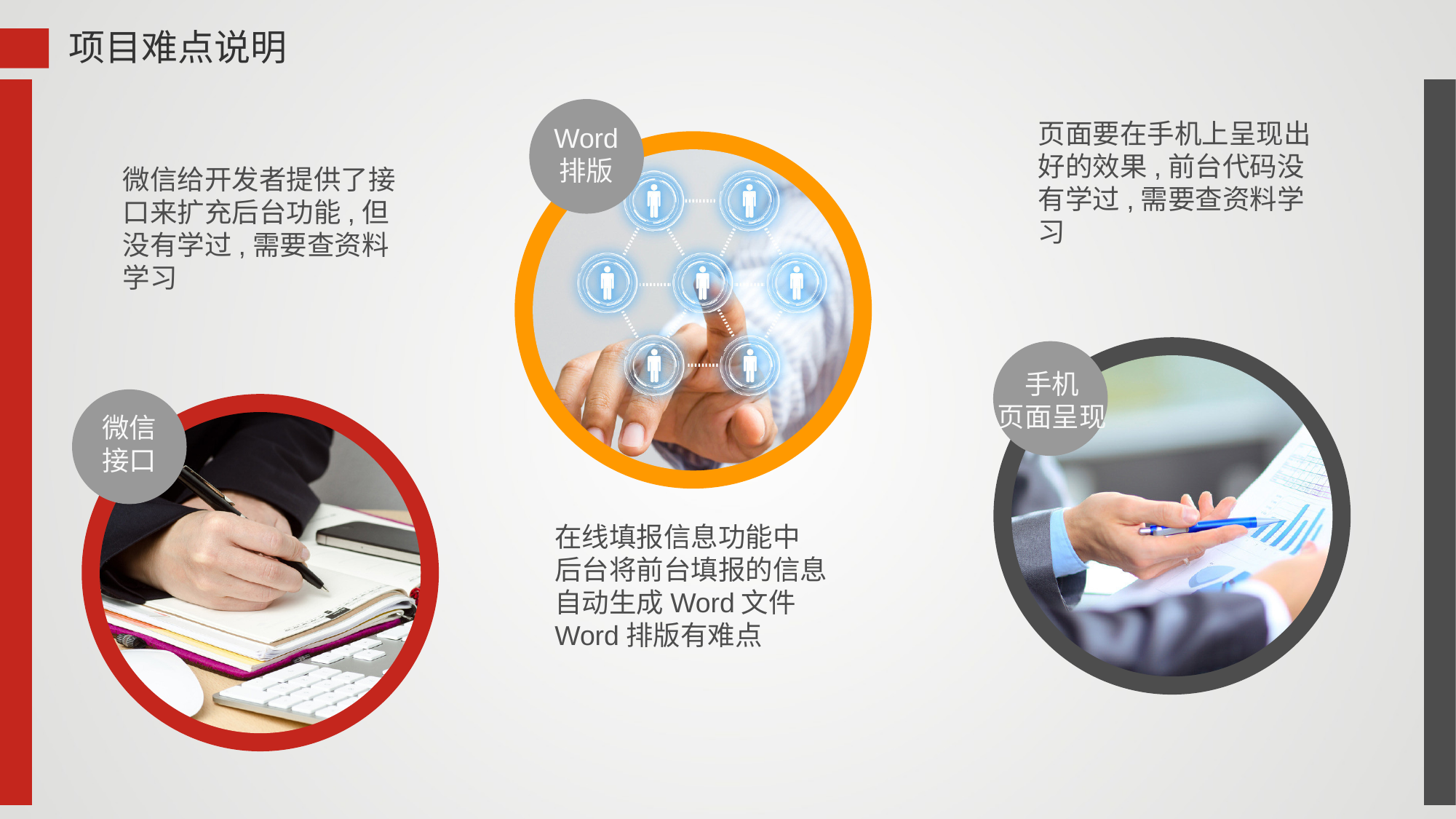

项目难点说明

页面要在手机上呈现出好的效果,前台代码没有学过,需要查资料学习
Word
排版

微信给开发者提供了接口来扩充后台功能,但没有学过,需要查资料学习

手机
页面呈现

微信
接口
在线填报信息功能中
后台将前台填报的信息自动生成Word文件
Word排版有难点